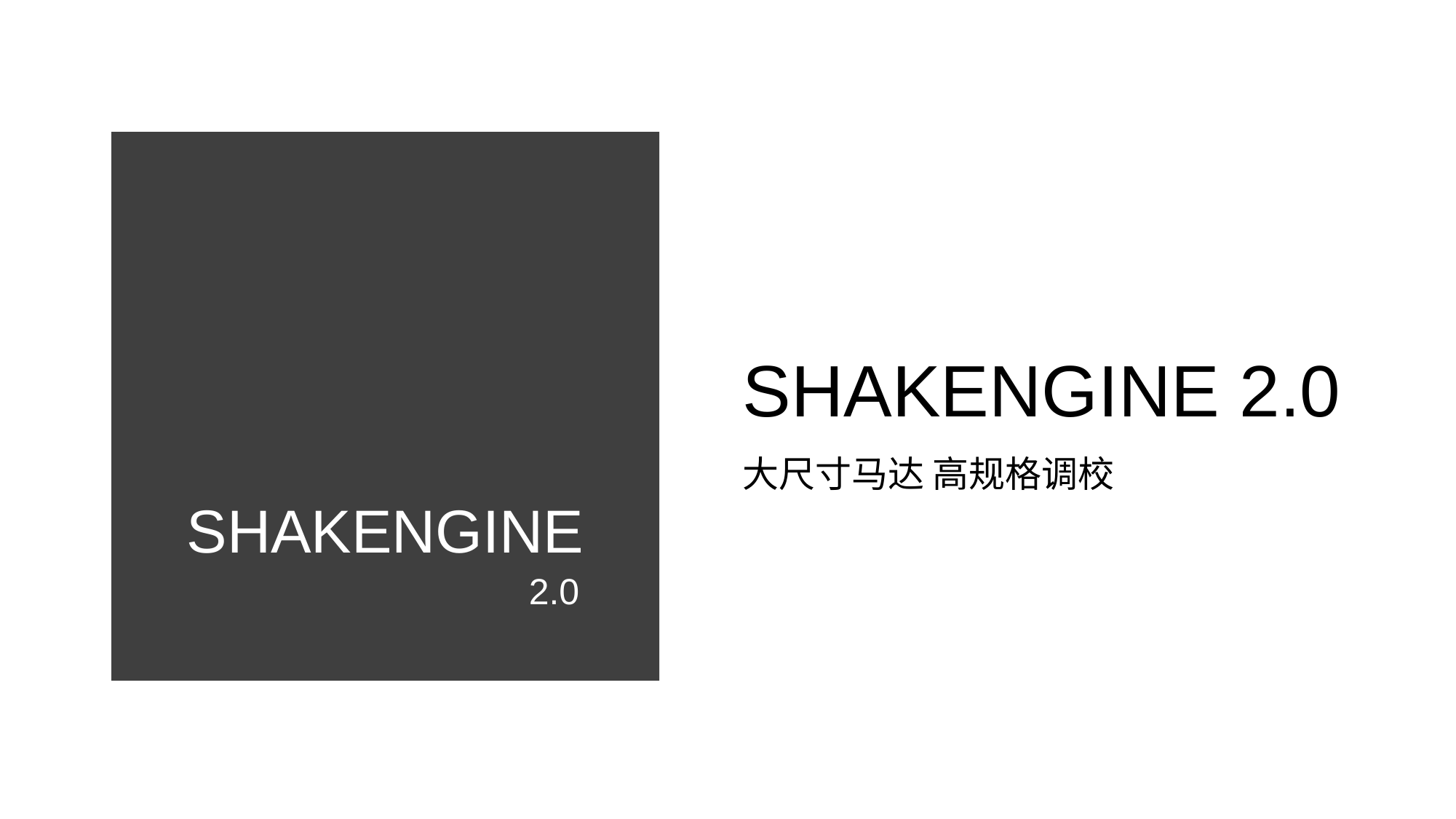

SHAKENGINE
2.0
# SHAKENGINE 2.0
大尺寸马达 高规格调校